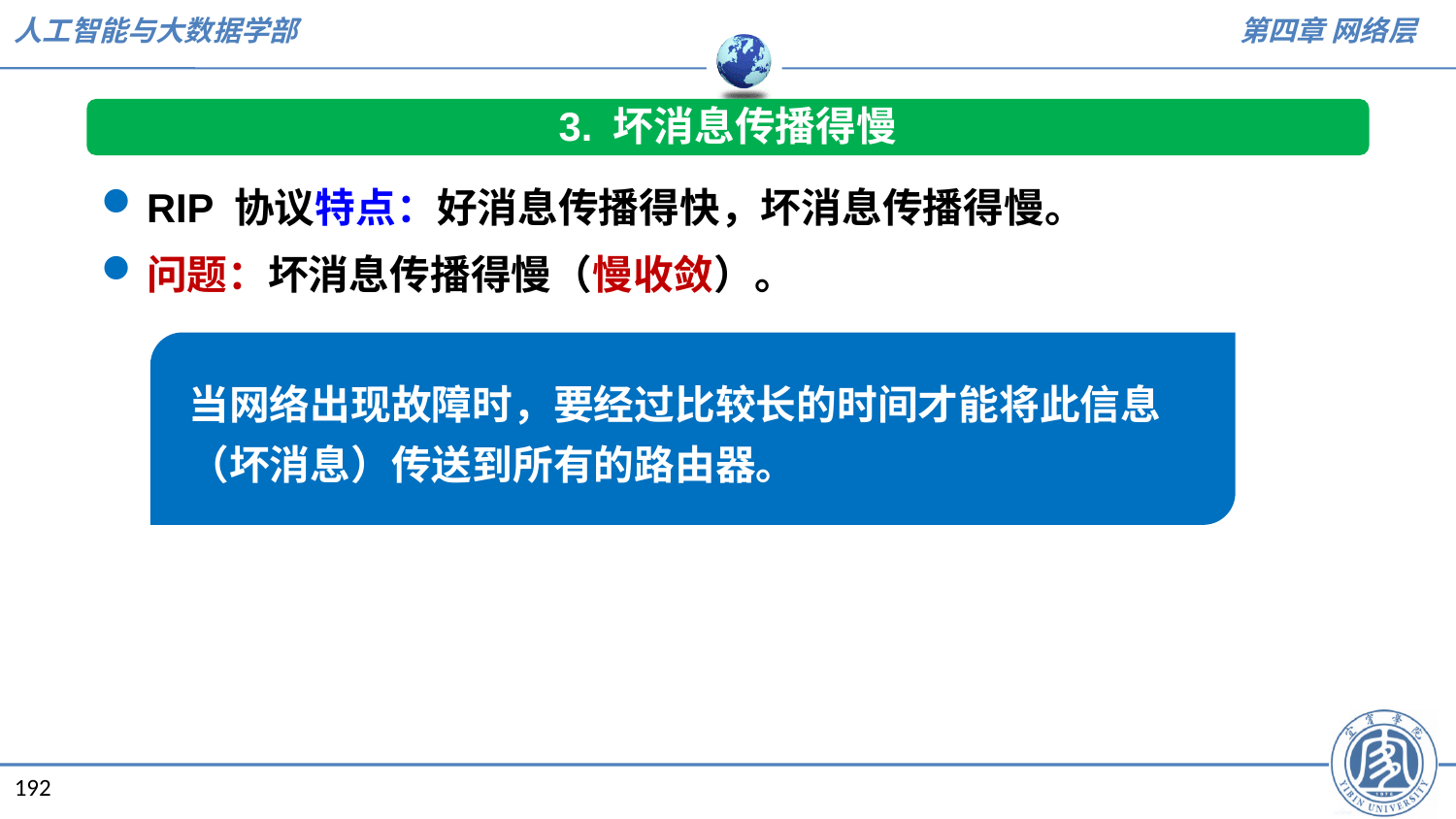

3. 坏消息传播得慢

RIP 协议特点：好消息传播得快，坏消息传播得慢。
问题：坏消息传播得慢（慢收敛）。

当网络出现故障时，要经过比较长的时间才能将此信息（坏消息）传送到所有的路由器。
192